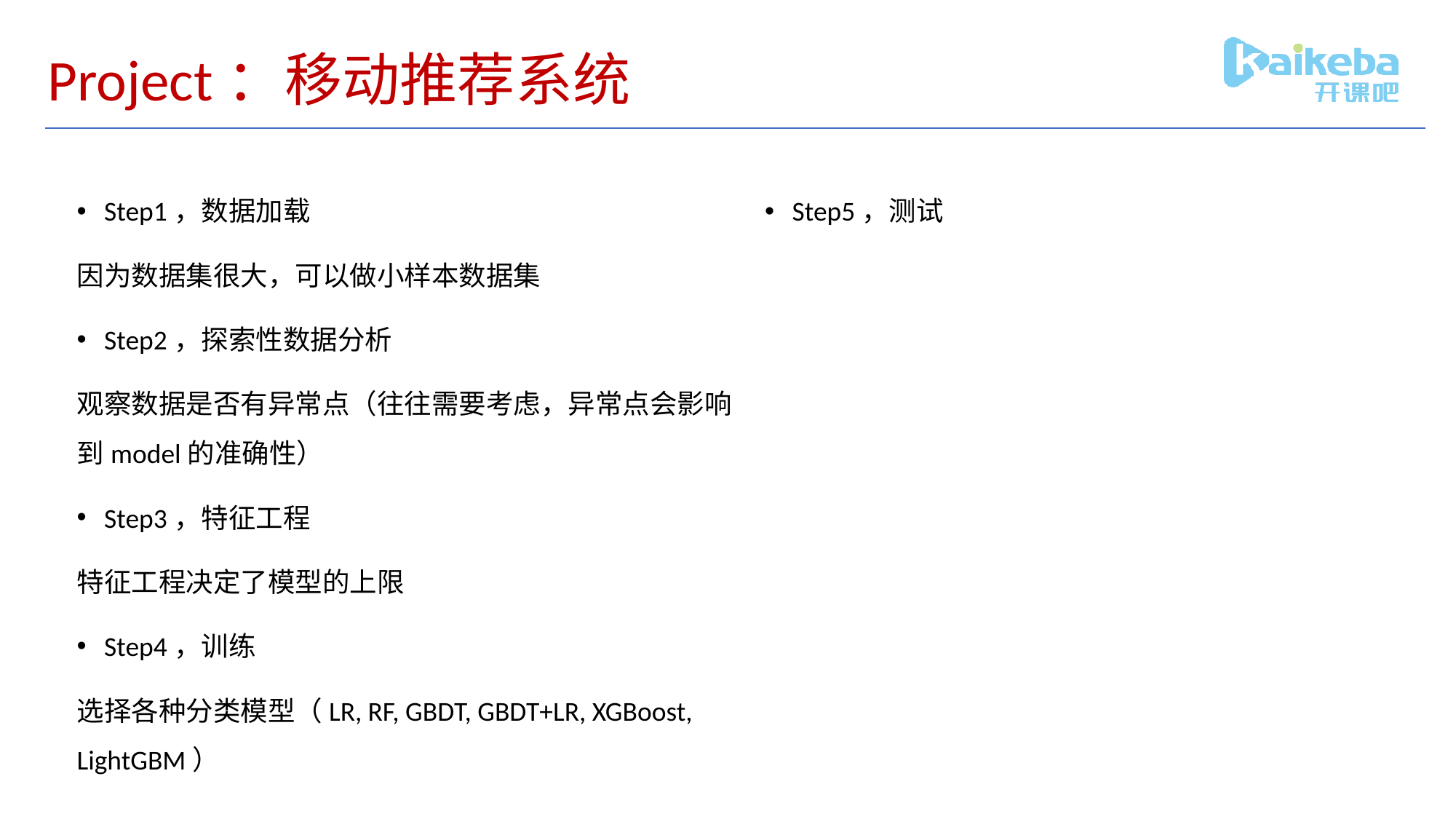

# Project：移动推荐系统
Step1，数据加载
因为数据集很大，可以做小样本数据集
Step2，探索性数据分析
观察数据是否有异常点（往往需要考虑，异常点会影响到model的准确性）
Step3，特征工程
特征工程决定了模型的上限
Step4，训练
选择各种分类模型（LR, RF, GBDT, GBDT+LR, XGBoost, LightGBM）

Step5，测试